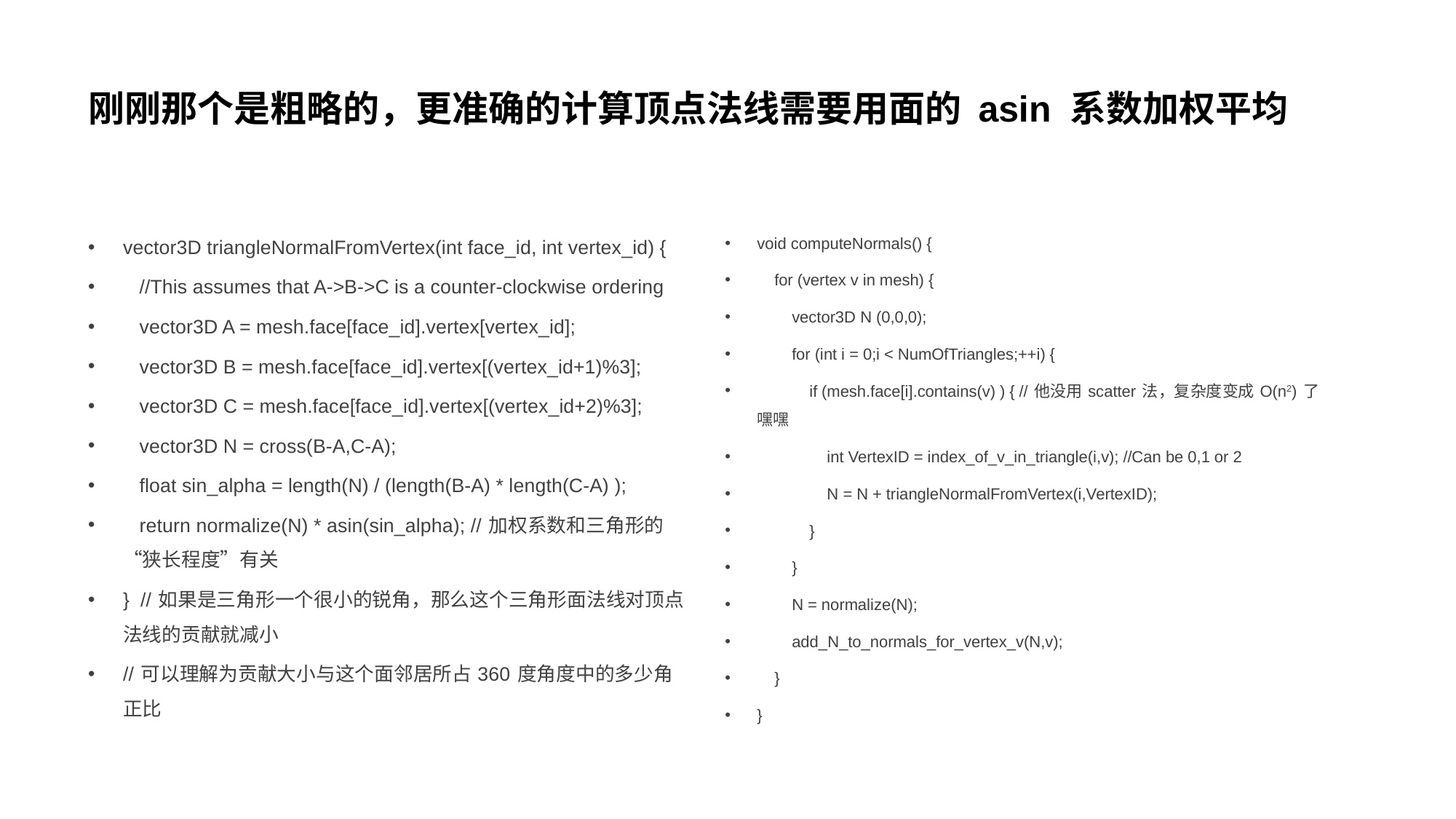

# 刚刚那个是粗略的，更准确的计算顶点法线需要用面的 asin 系数加权平均
vector3D triangleNormalFromVertex(int face_id, int vertex_id) {
   //This assumes that A->B->C is a counter-clockwise ordering
   vector3D A = mesh.face[face_id].vertex[vertex_id];
   vector3D B = mesh.face[face_id].vertex[(vertex_id+1)%3];
   vector3D C = mesh.face[face_id].vertex[(vertex_id+2)%3];
   vector3D N = cross(B-A,C-A);
   float sin_alpha = length(N) / (length(B-A) * length(C-A) );
   return normalize(N) * asin(sin_alpha); // 加权系数和三角形的“狭长程度”有关
}  // 如果是三角形一个很小的锐角，那么这个三角形面法线对顶点法线的贡献就减小
// 可以理解为贡献大小与这个面邻居所占 360 度角度中的多少角正比
void computeNormals() {
    for (vertex v in mesh) {
        vector3D N (0,0,0);
        for (int i = 0;i < NumOfTriangles;++i) {
            if (mesh.face[i].contains(v) ) { // 他没用 scatter 法，复杂度变成 O(n2) 了嘿嘿
                int VertexID = index_of_v_in_triangle(i,v); //Can be 0,1 or 2
                N = N + triangleNormalFromVertex(i,VertexID);
            }
        }
        N = normalize(N);
        add_N_to_normals_for_vertex_v(N,v);
    }
}